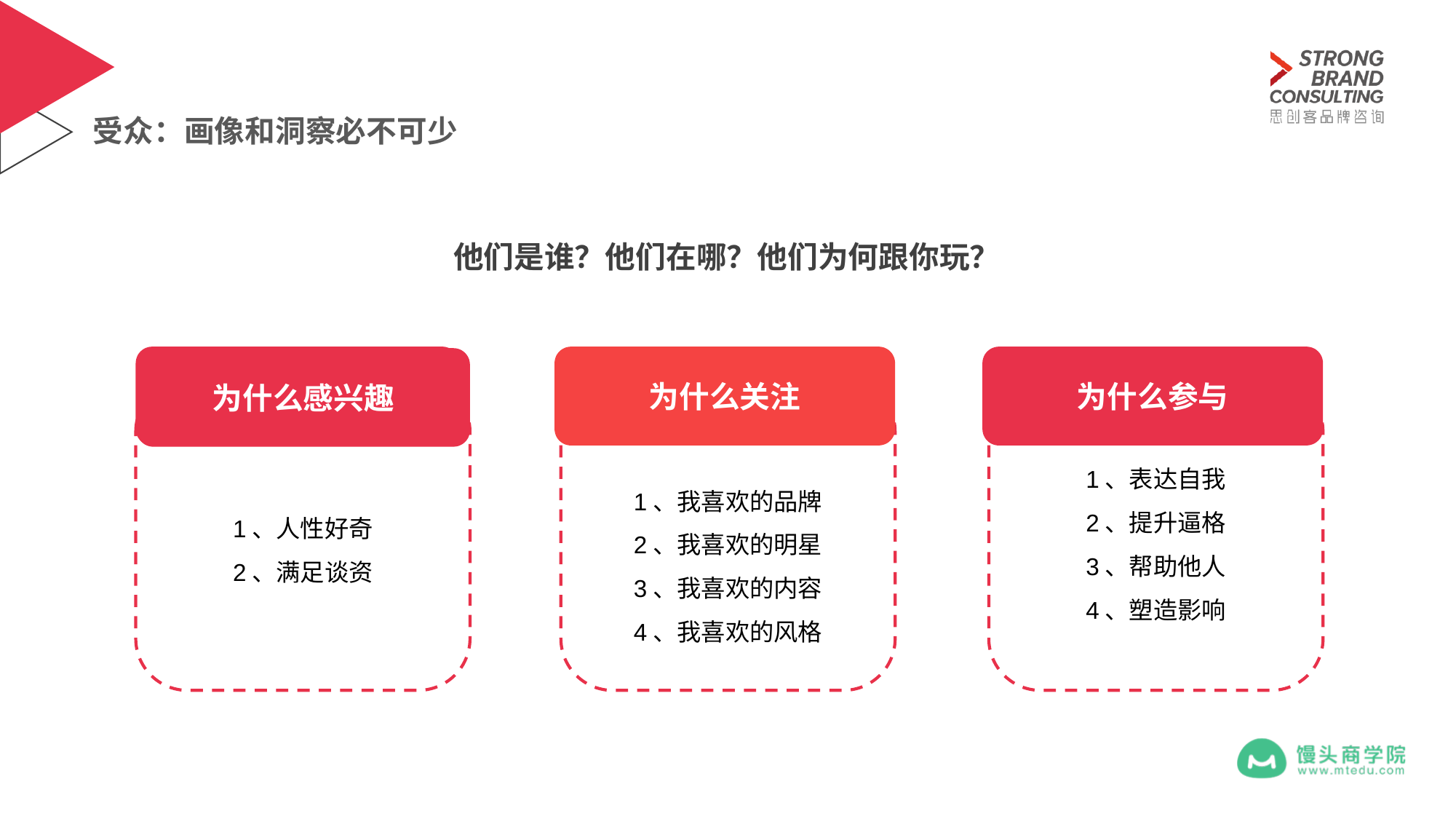

受众：画像和洞察必不可少
他们是谁？他们在哪？他们为何跟你玩？
为什么感兴趣
为什么感兴趣

1、人性好奇
2、满足谈资
为什么关注

1、我喜欢的品牌
2、我喜欢的明星
3、我喜欢的内容
4、我喜欢的风格
为什么参与

1、表达自我
2、提升逼格
3、帮助他人
4、塑造影响